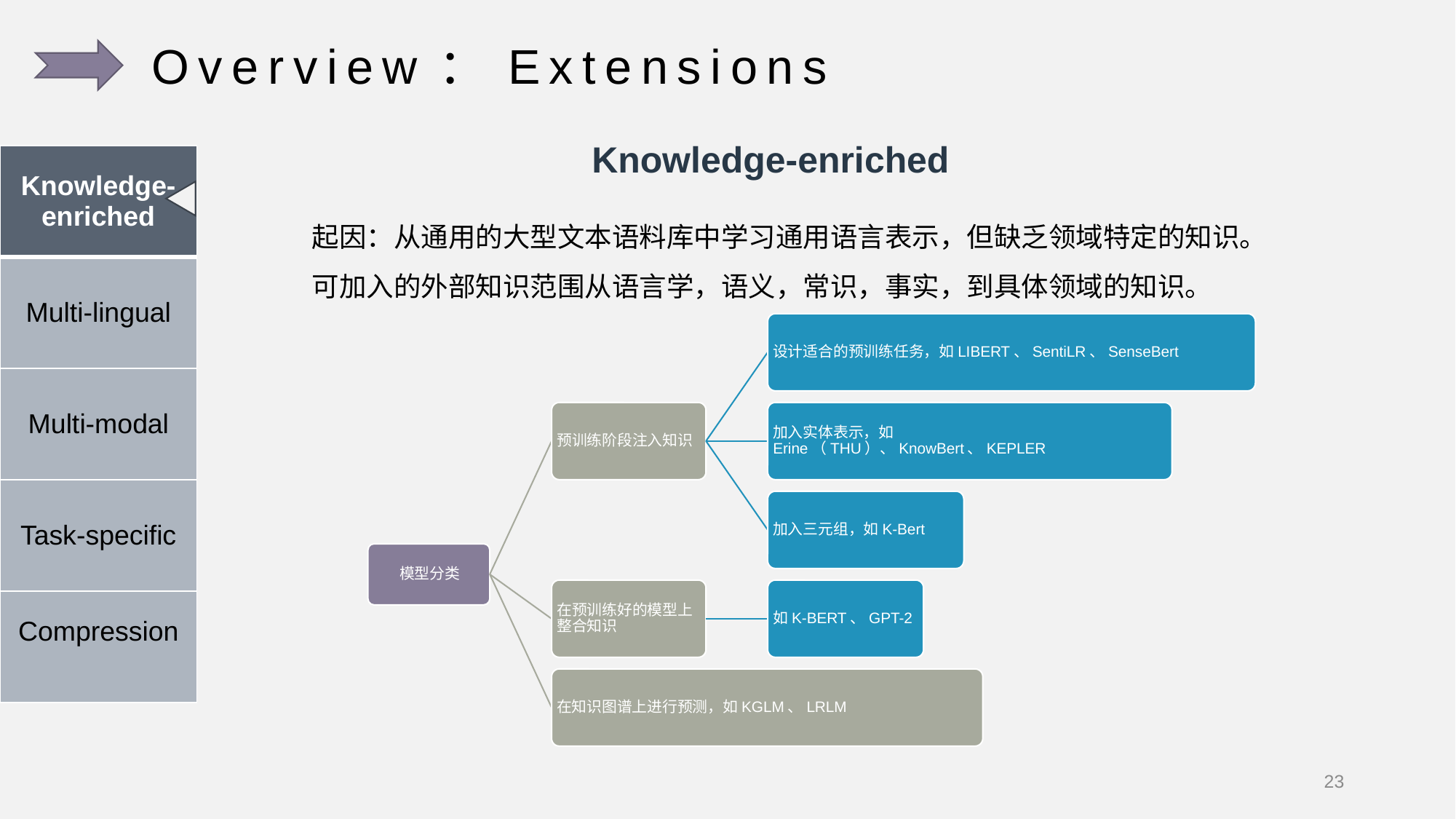

Overview：Extensions

Knowledge-enriched
| Knowledge-enriched |
| --- |
| Multi-lingual |
| Multi-modal |
| Task-specific |
| Compression |

起因：从通用的大型文本语料库中学习通用语言表示，但缺乏领域特定的知识。
可加入的外部知识范围从语言学，语义，常识，事实，到具体领域的知识。
模型分类

预训练阶段注入知识

设计适合的预训练任务，如LIBERT、SentiLR、SenseBert

加入实体表示，如Erine（THU）、KnowBert、KEPLER

加入三元组，如K-Bert

在预训练好的模型上整合知识

如K-BERT、GPT-2

在知识图谱上进行预测，如KGLM、LRLM
23